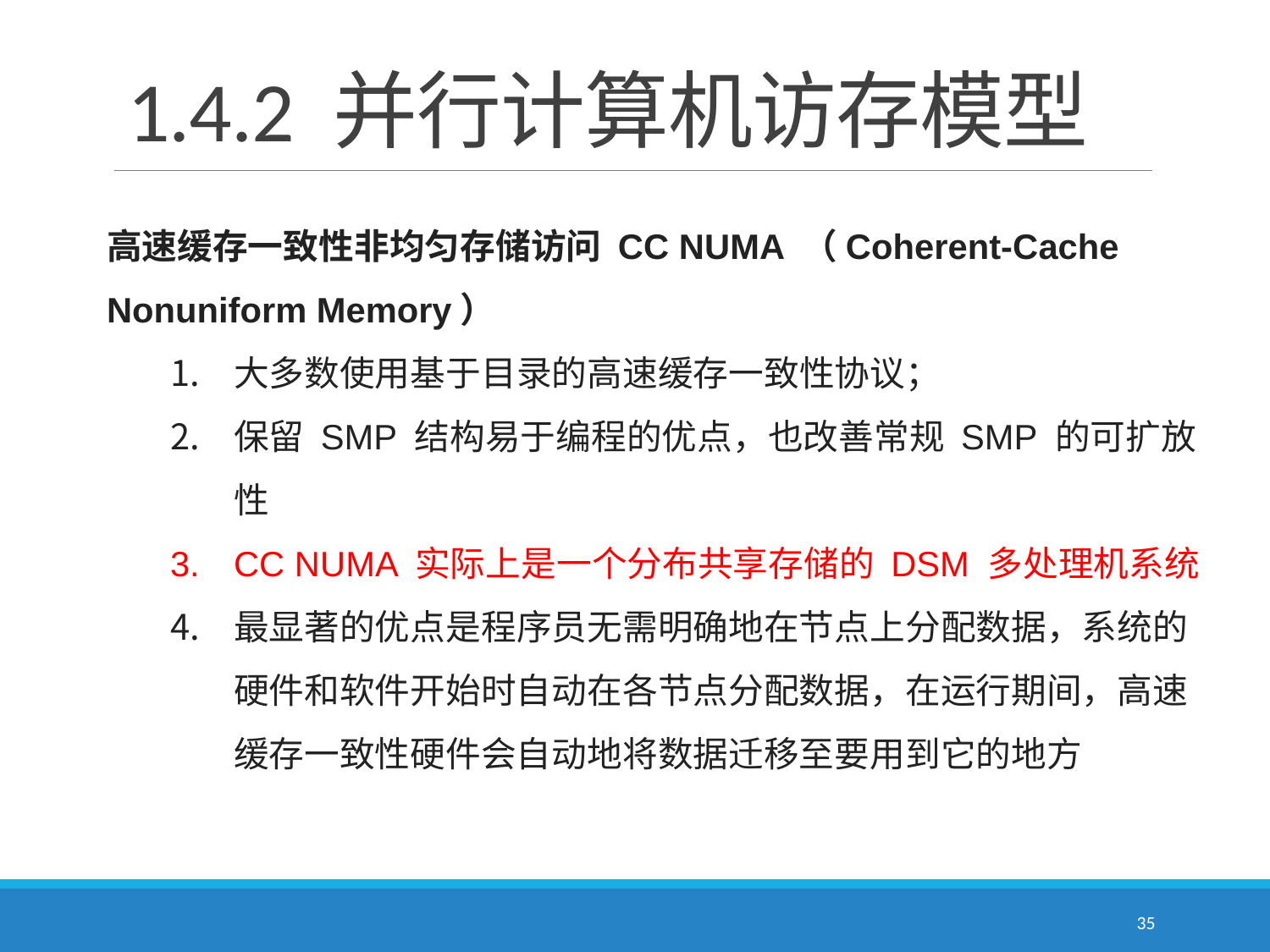

# 1.4.2 并行计算机访存模型
高速缓存一致性非均匀存储访问 CC NUMA （Coherent-Cache Nonuniform Memory）
大多数使用基于目录的高速缓存一致性协议；
保留 SMP 结构易于编程的优点，也改善常规 SMP 的可扩放性
CC NUMA 实际上是一个分布共享存储的 DSM 多处理机系统
最显著的优点是程序员无需明确地在节点上分配数据，系统的硬件和软件开始时自动在各节点分配数据，在运行期间，高速缓存一致性硬件会自动地将数据迁移至要用到它的地方
35